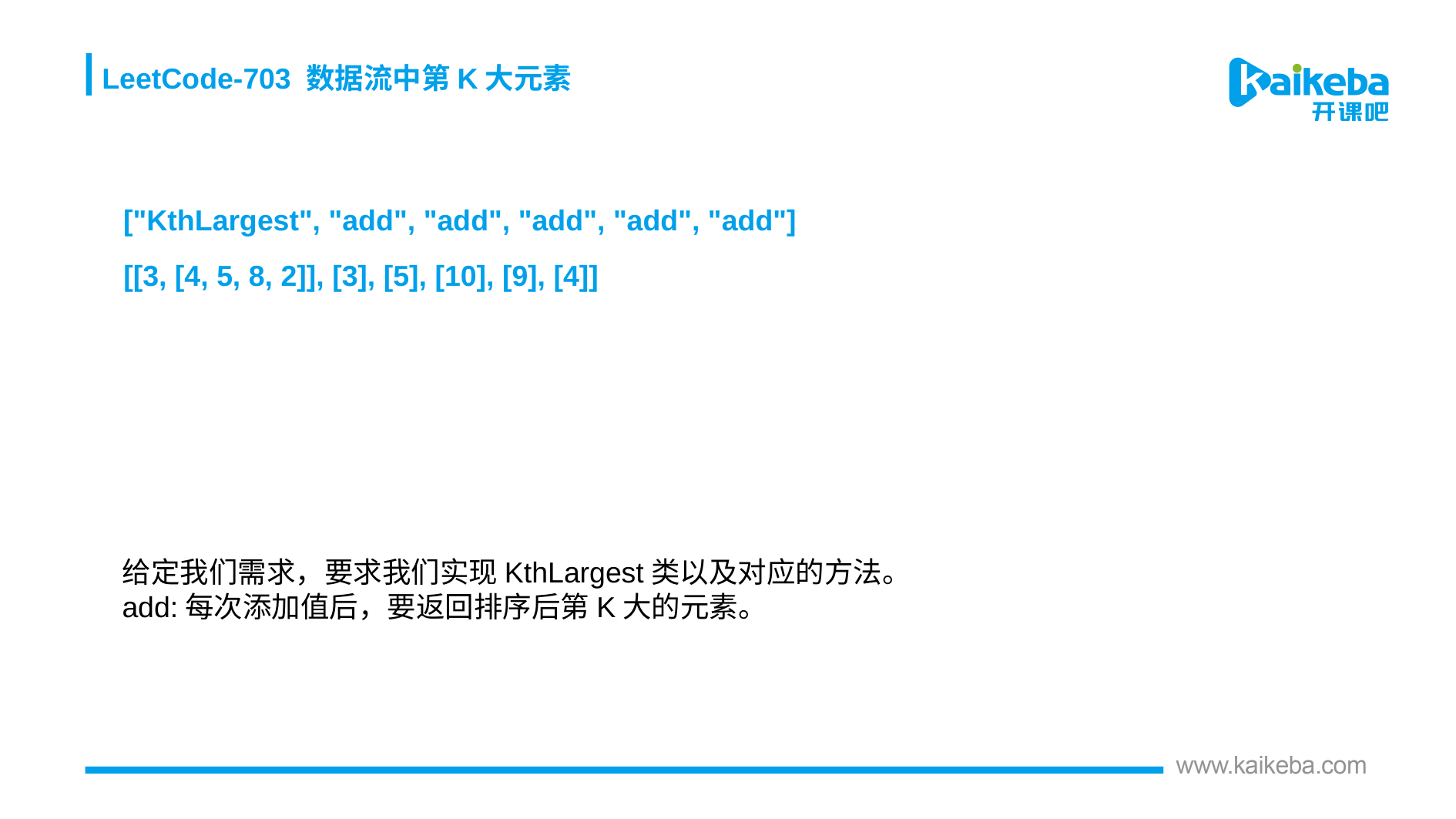

LeetCode-703 数据流中第K大元素
["KthLargest", "add", "add", "add", "add", "add"]
[[3, [4, 5, 8, 2]], [3], [5], [10], [9], [4]]
给定我们需求，要求我们实现KthLargest类以及对应的方法。
add:每次添加值后，要返回排序后第K大的元素。